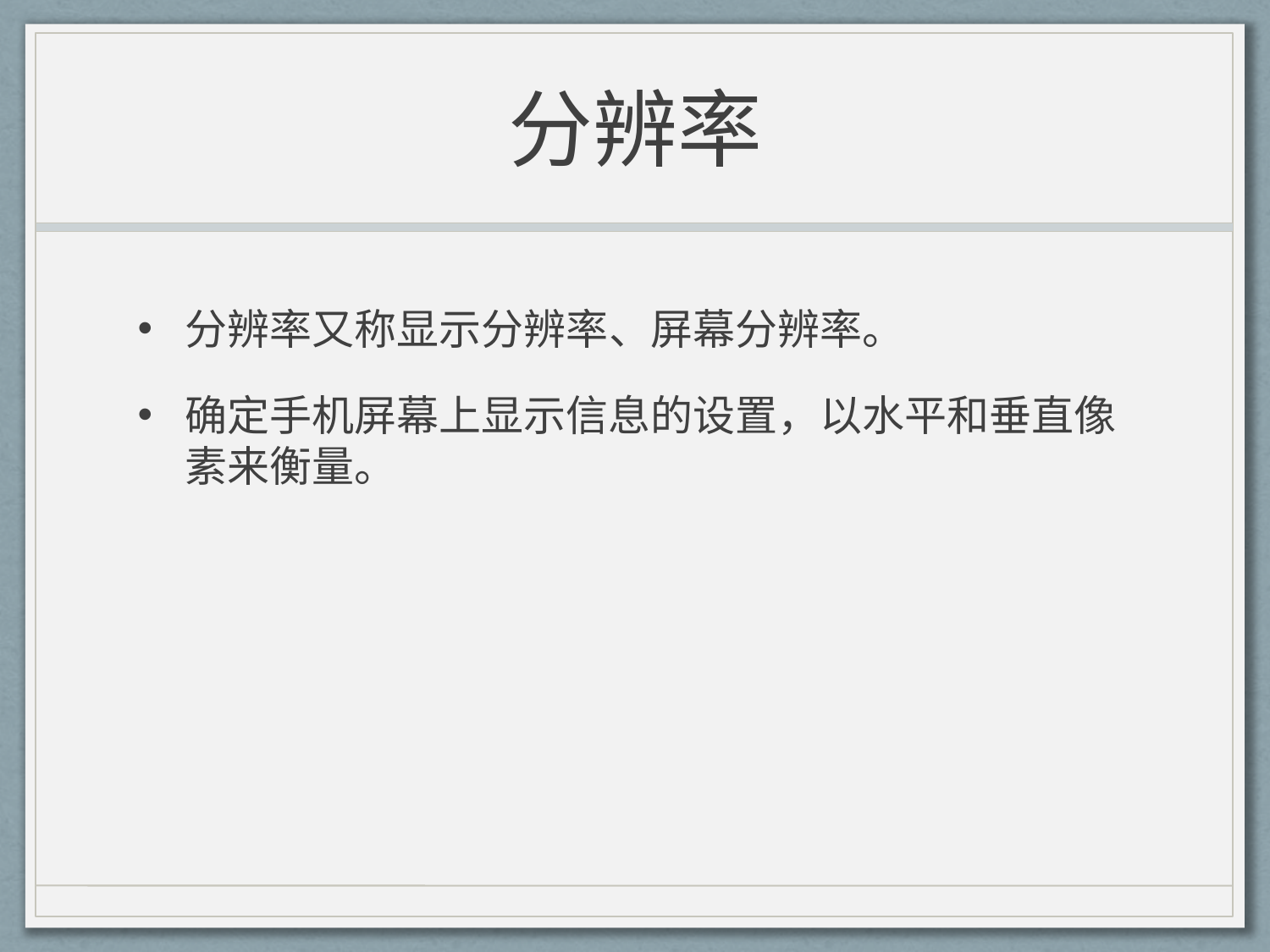

# 分辨率
分辨率又称显示分辨率、屏幕分辨率。
确定手机屏幕上显示信息的设置，以水平和垂直像素来衡量。